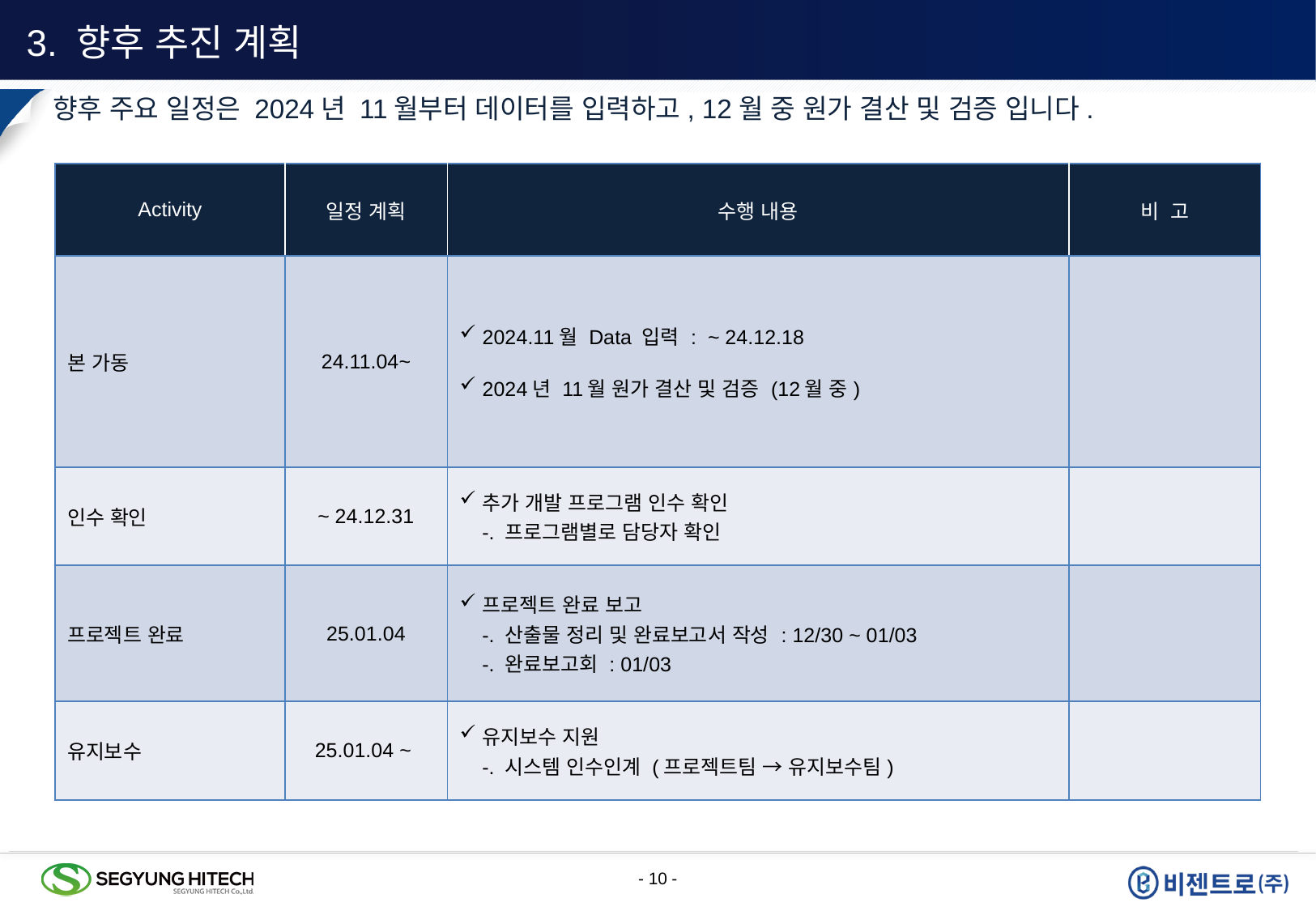

3. 향후 추진 계획
향후 주요 일정은 2024년 11월부터 데이터를 입력하고, 12월 중 원가 결산 및 검증 입니다.
| Activity | 일정 계획 | 수행 내용 | 비 고 |
| --- | --- | --- | --- |
| 본 가동 | 24.11.04~ | 2024.11월 Data 입력 : ~ 24.12.18 2024년 11월 원가 결산 및 검증 (12월 중) |  |
| 인수 확인 | ~ 24.12.31 | 추가 개발 프로그램 인수 확인 -. 프로그램별로 담당자 확인 |  |
| 프로젝트 완료 | 25.01.04 | 프로젝트 완료 보고 -. 산출물 정리 및 완료보고서 작성 : 12/30 ~ 01/03 -. 완료보고회 : 01/03 |  |
| 유지보수 | 25.01.04 ~ | 유지보수 지원 -. 시스템 인수인계 (프로젝트팀 → 유지보수팀) |  |